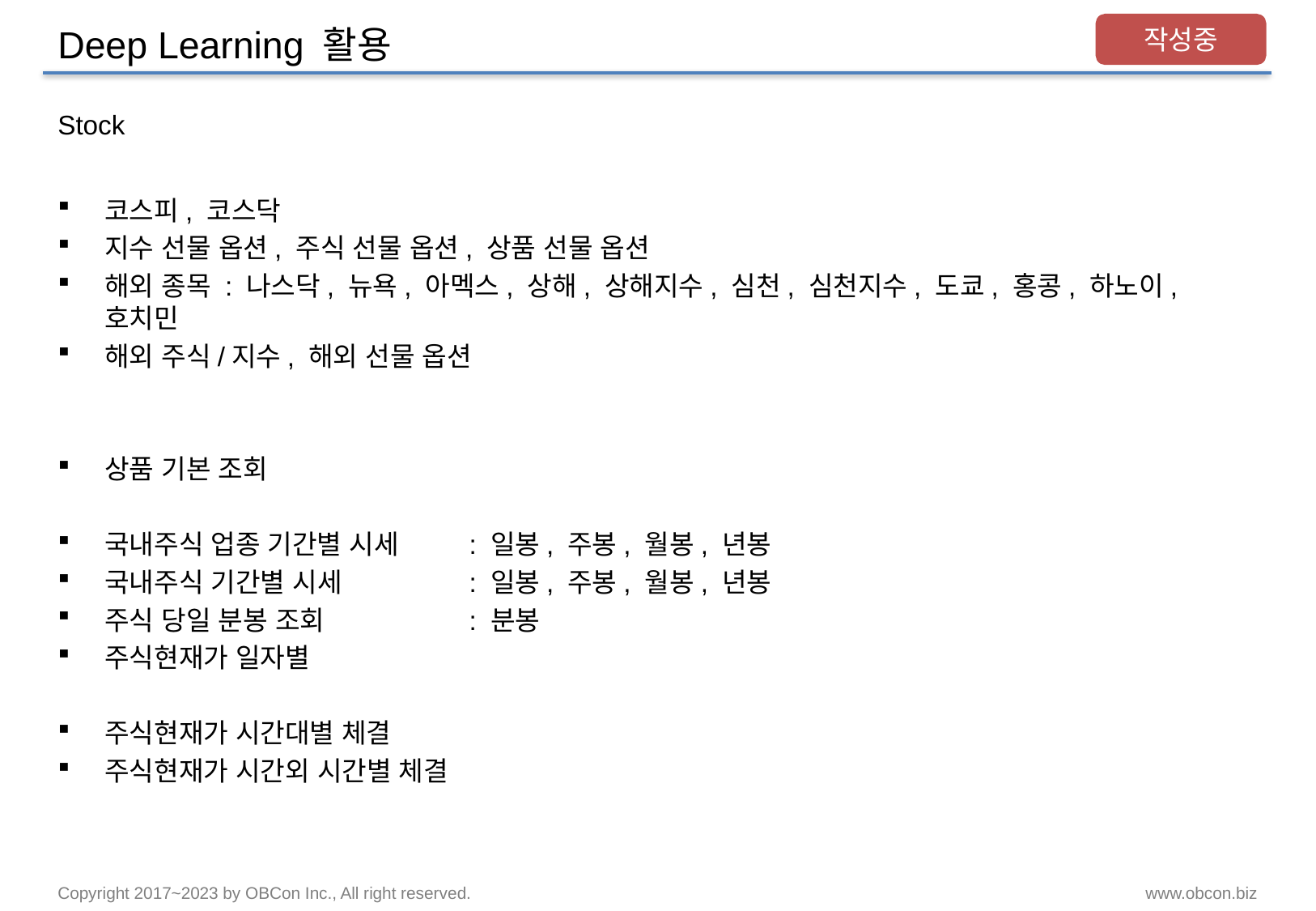

# Deep Learning 활용
작성중
Stock
코스피, 코스닥
지수 선물 옵션, 주식 선물 옵션, 상품 선물 옵션
해외 종목 : 나스닥, 뉴욕, 아멕스, 상해, 상해지수, 심천, 심천지수, 도쿄, 홍콩, 하노이, 호치민
해외 주식/지수, 해외 선물 옵션

상품 기본 조회

국내주식 업종 기간별 시세	: 일봉, 주봉, 월봉, 년봉
국내주식 기간별 시세		: 일봉, 주봉, 월봉, 년봉
주식 당일 분봉 조회		: 분봉
주식현재가 일자별

주식현재가 시간대별 체결
주식현재가 시간외 시간별 체결